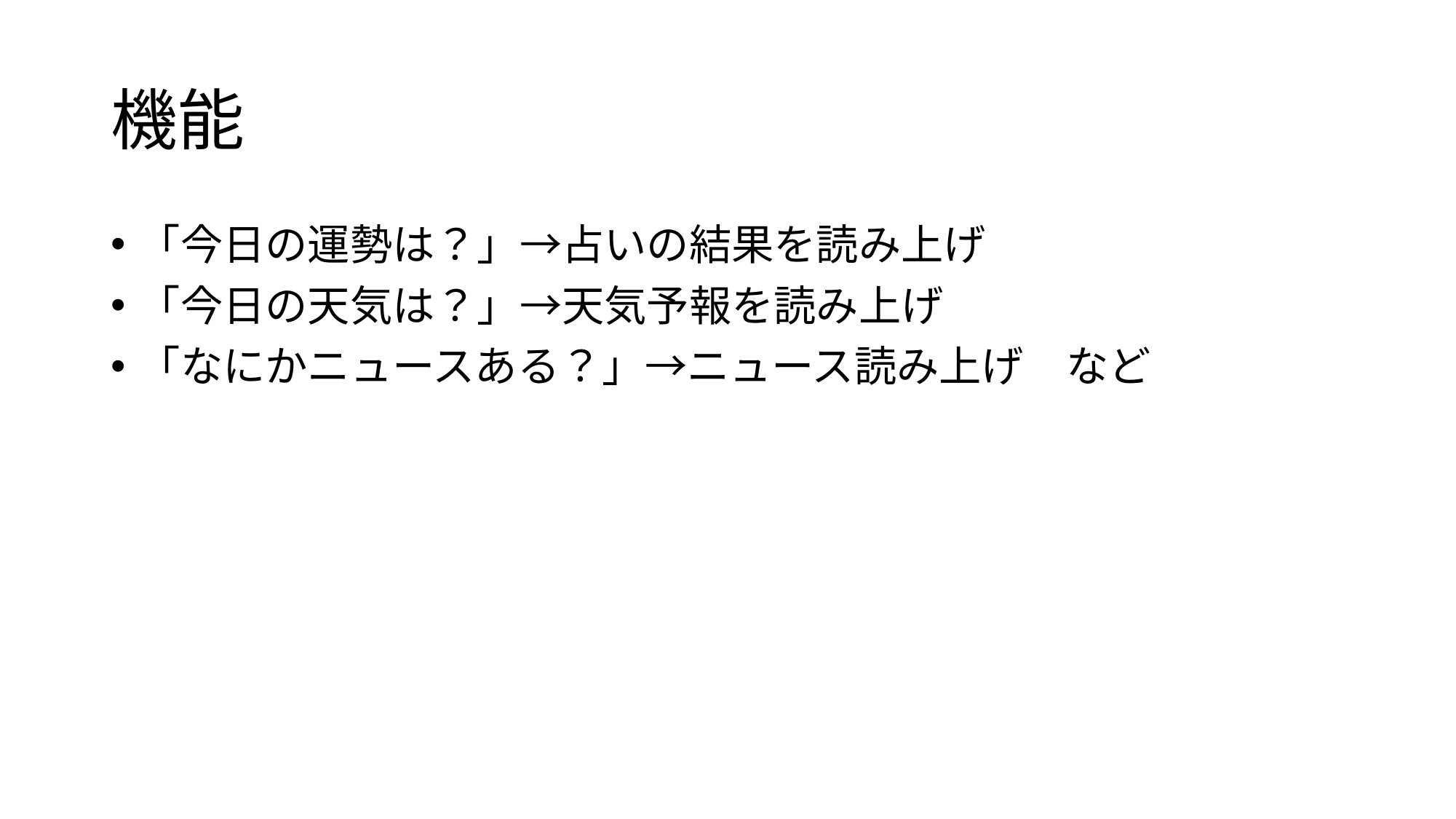

# 機能
「今日の運勢は？」→占いの結果を読み上げ
「今日の天気は？」→天気予報を読み上げ
「なにかニュースある？」→ニュース読み上げ　など